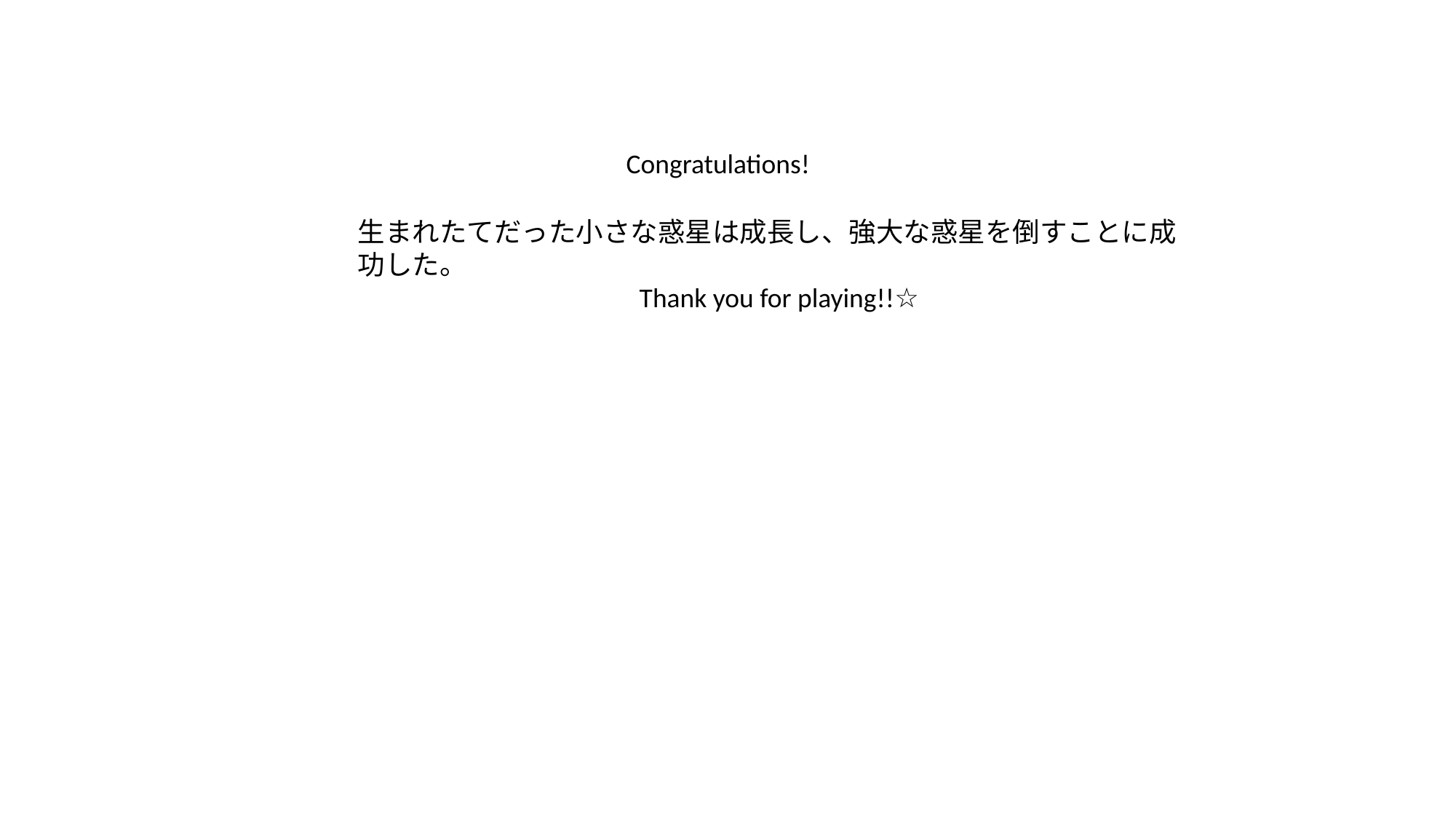

Congratulations!
生まれたてだった小さな惑星は成長し、強大な惑星を倒すことに成功した。
Thank you for playing!!☆